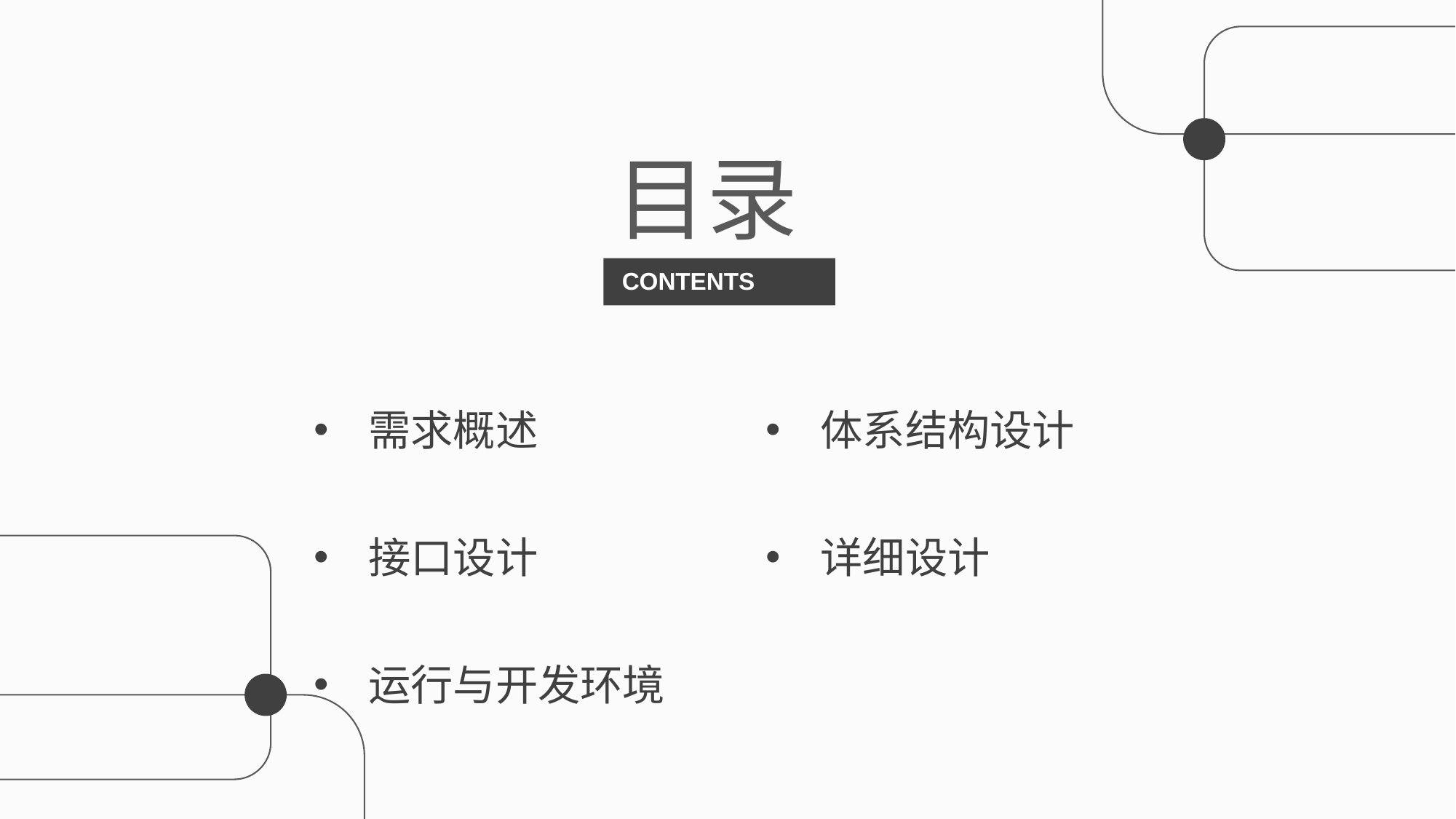

行业PPT模板http://www.1ppt.com/hangye/

目录

CONTENTS
体系结构设计
详细设计
需求概述
接口设计
运行与开发环境